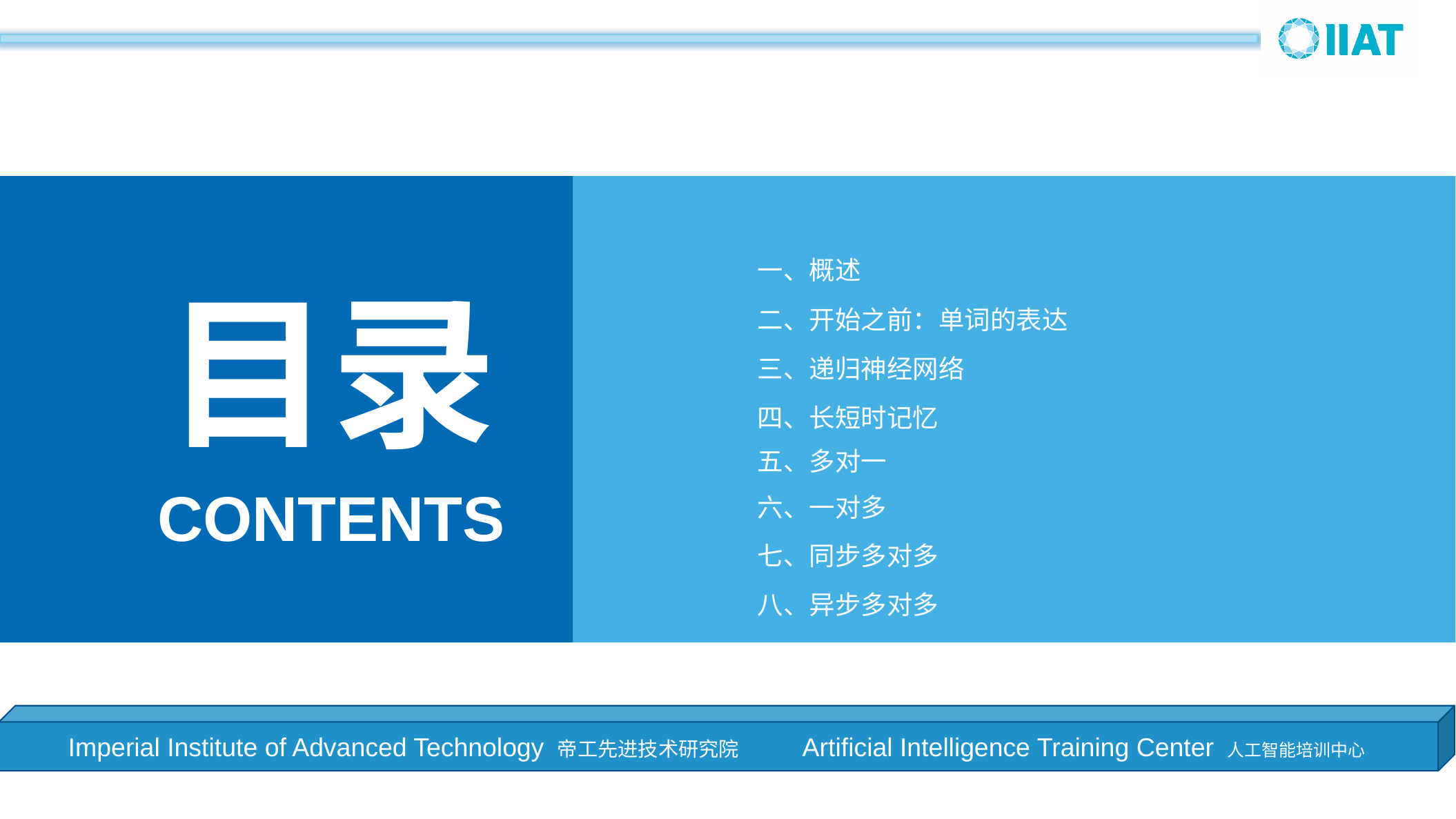

一、概述
目录
二、开始之前：单词的表达
三、递归神经网络
四、长短时记忆
五、多对一
CONTENTS
六、一对多
七、同步多对多
八、异步多对多